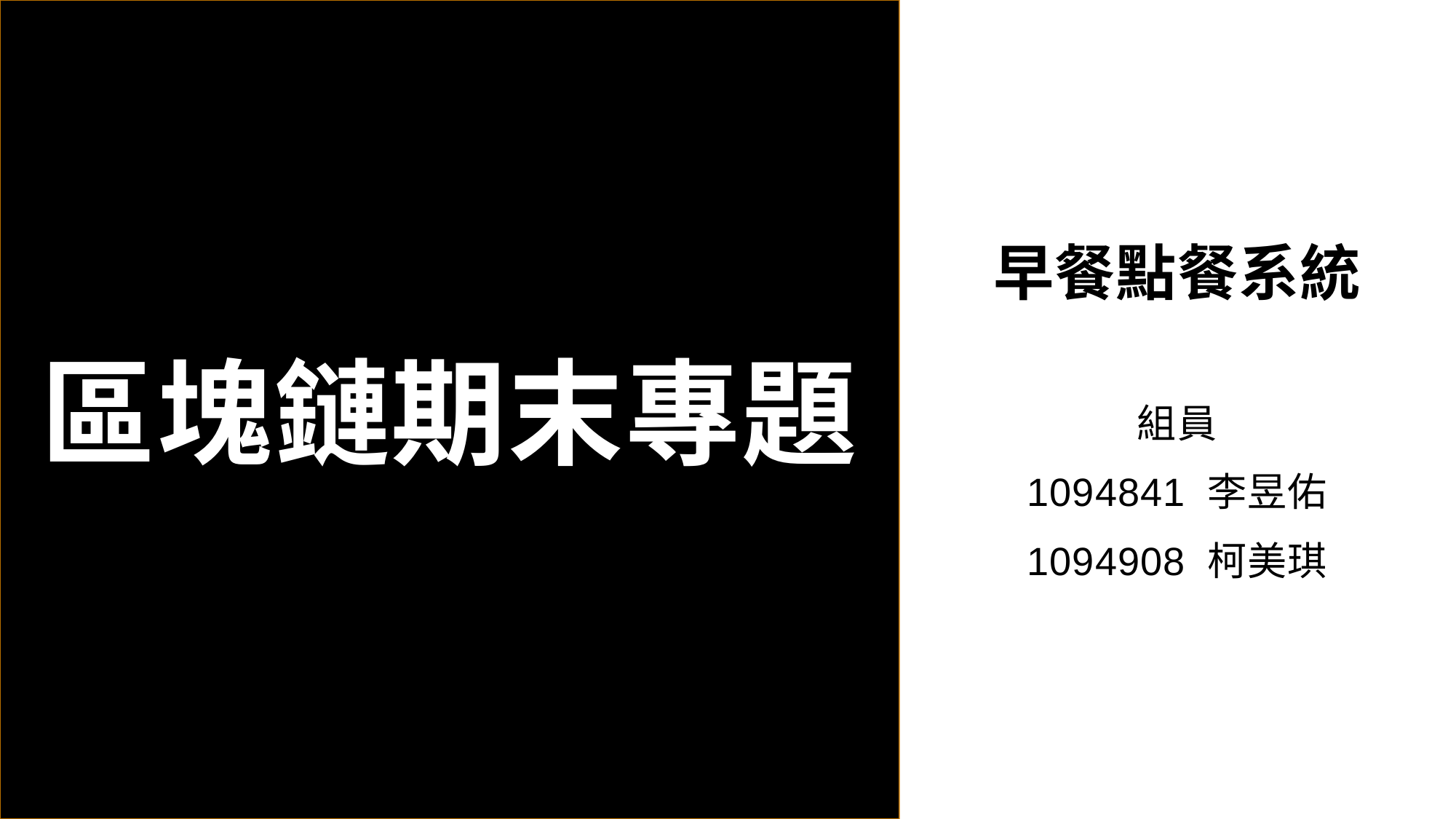

# 區塊鏈期末專題
早餐點餐系統

組員
1094841 李昱佑
1094908 柯美琪